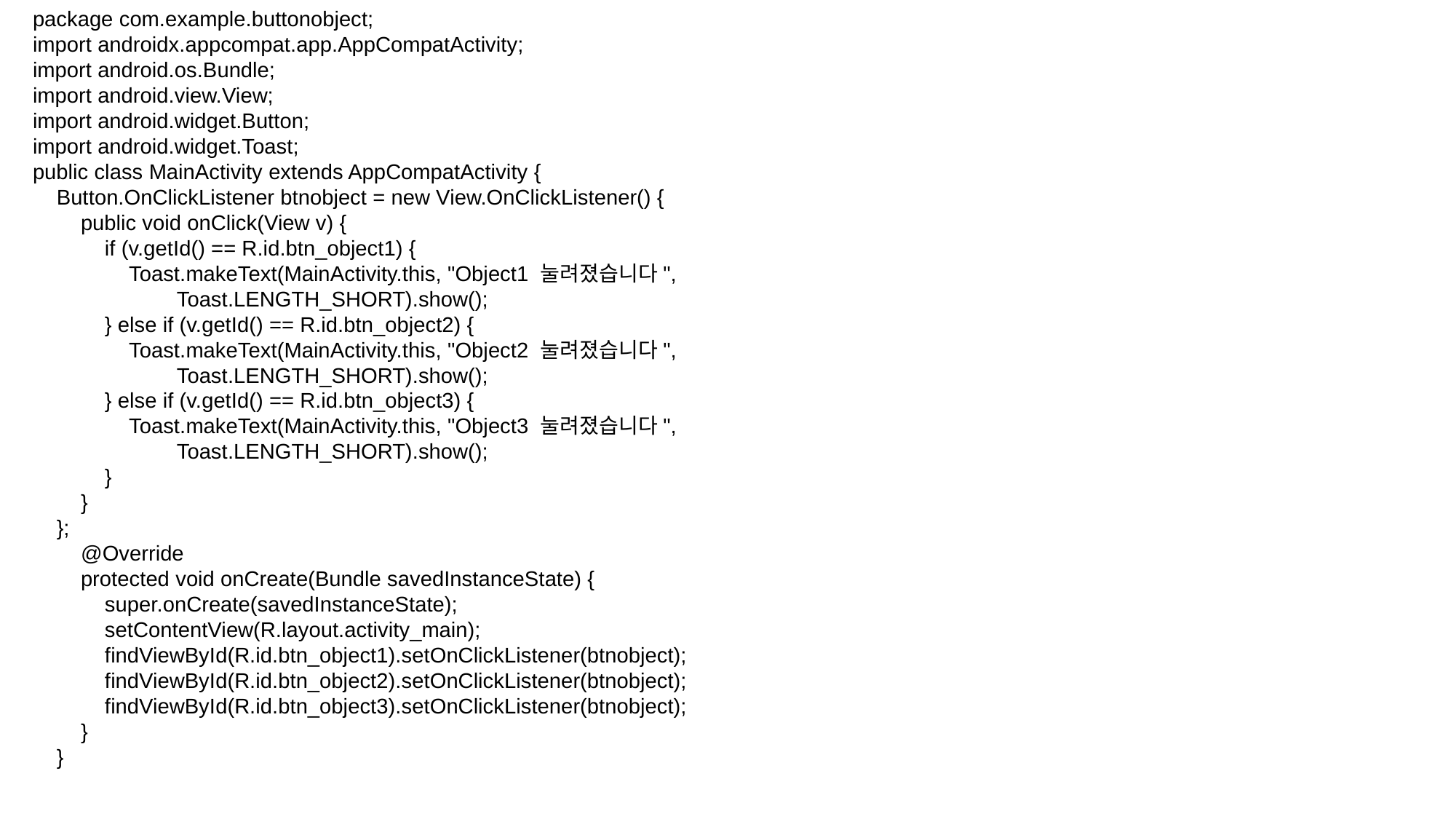

package com.example.buttonobject;
import androidx.appcompat.app.AppCompatActivity;
import android.os.Bundle;
import android.view.View;
import android.widget.Button;
import android.widget.Toast;
public class MainActivity extends AppCompatActivity {
    Button.OnClickListener btnobject = new View.OnClickListener() {
        public void onClick(View v) {
            if (v.getId() == R.id.btn_object1) {
                Toast.makeText(MainActivity.this, "Object1 눌려졌습니다",
                        Toast.LENGTH_SHORT).show();
            } else if (v.getId() == R.id.btn_object2) {
                Toast.makeText(MainActivity.this, "Object2 눌려졌습니다",
                        Toast.LENGTH_SHORT).show();
            } else if (v.getId() == R.id.btn_object3) {
                Toast.makeText(MainActivity.this, "Object3 눌려졌습니다",
                        Toast.LENGTH_SHORT).show();
            }
        }
    };
        @Override
        protected void onCreate(Bundle savedInstanceState) {
            super.onCreate(savedInstanceState);
            setContentView(R.layout.activity_main);
            findViewById(R.id.btn_object1).setOnClickListener(btnobject);
            findViewById(R.id.btn_object2).setOnClickListener(btnobject);
            findViewById(R.id.btn_object3).setOnClickListener(btnobject);
        }
    }